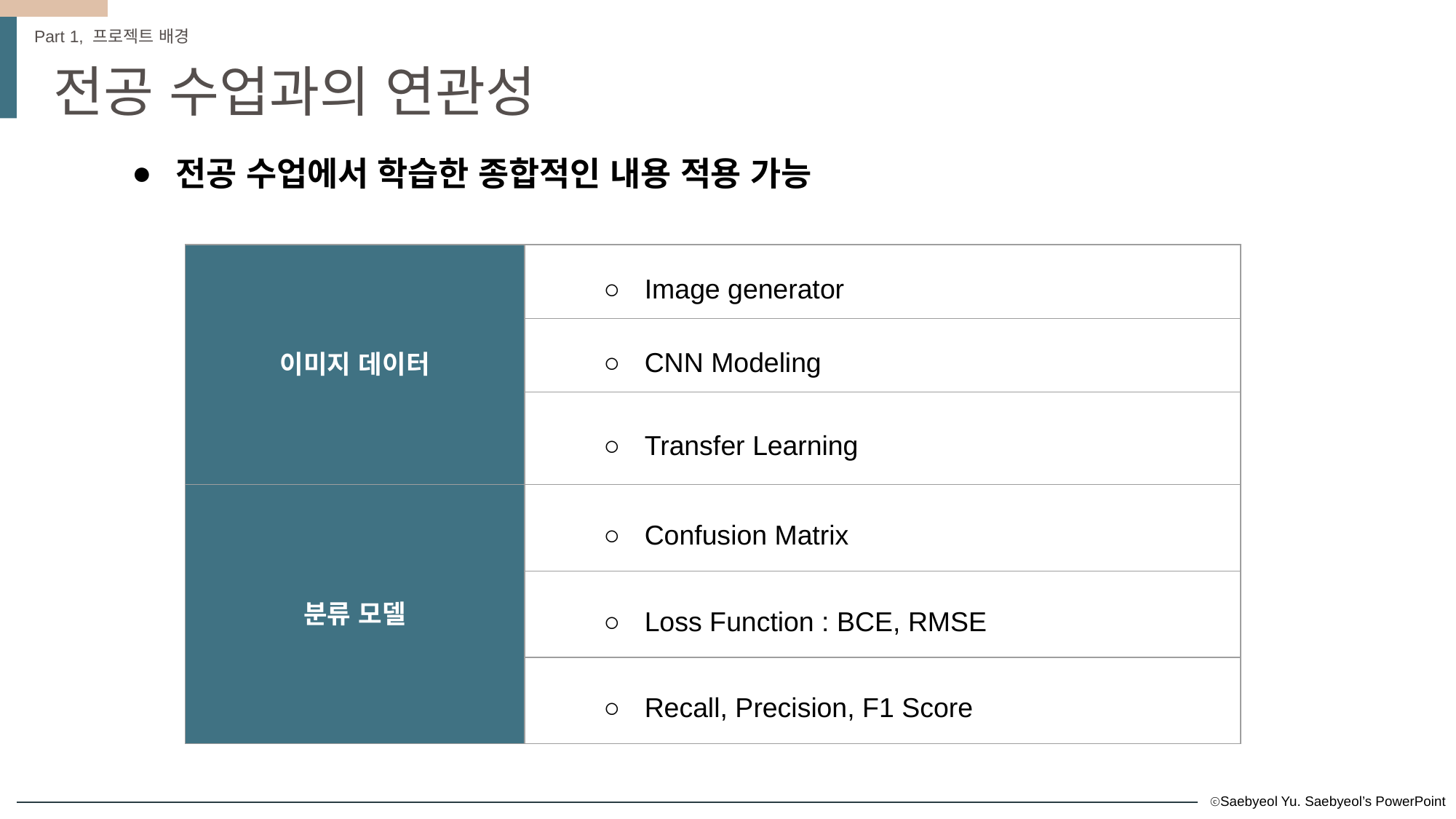

Part 1, 프로젝트 배경
전공 수업과의 연관성
전공 수업에서 학습한 종합적인 내용 적용 가능
| 이미지 데이터 | Image generator |
| --- | --- |
|  | CNN Modeling |
|  | Transfer Learning |
| 분류 모델 | Confusion Matrix |
| --- | --- |
|  | Loss Function : BCE, RMSE |
|  | Recall, Precision, F1 Score |